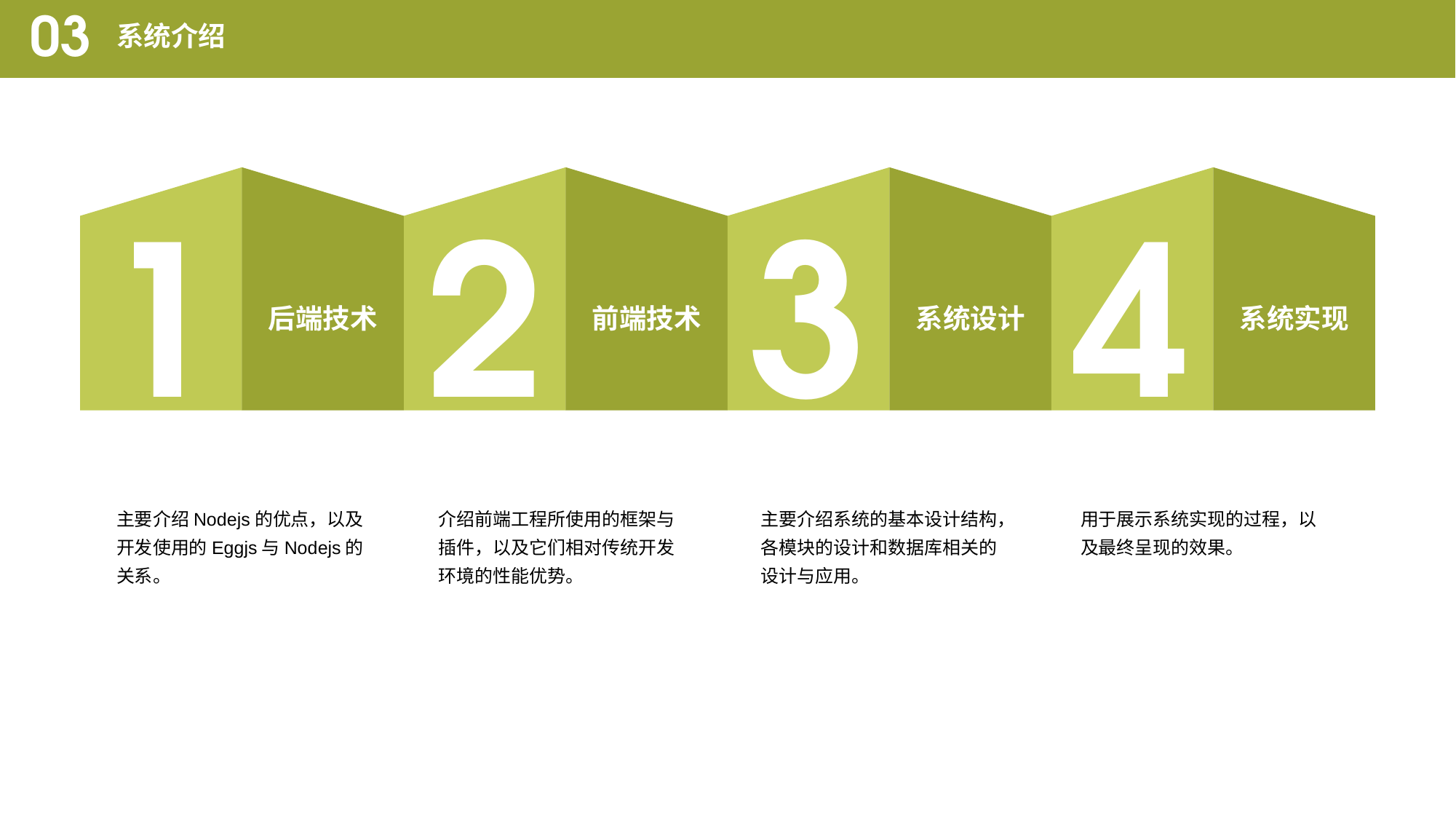

03
系统介绍
1
后端技术
2
前端技术
3
系统设计
4
系统实现
主要介绍Nodejs的优点，以及开发使用的Eggjs与Nodejs的关系。
介绍前端工程所使用的框架与插件，以及它们相对传统开发环境的性能优势。
主要介绍系统的基本设计结构，各模块的设计和数据库相关的设计与应用。
用于展示系统实现的过程，以及最终呈现的效果。